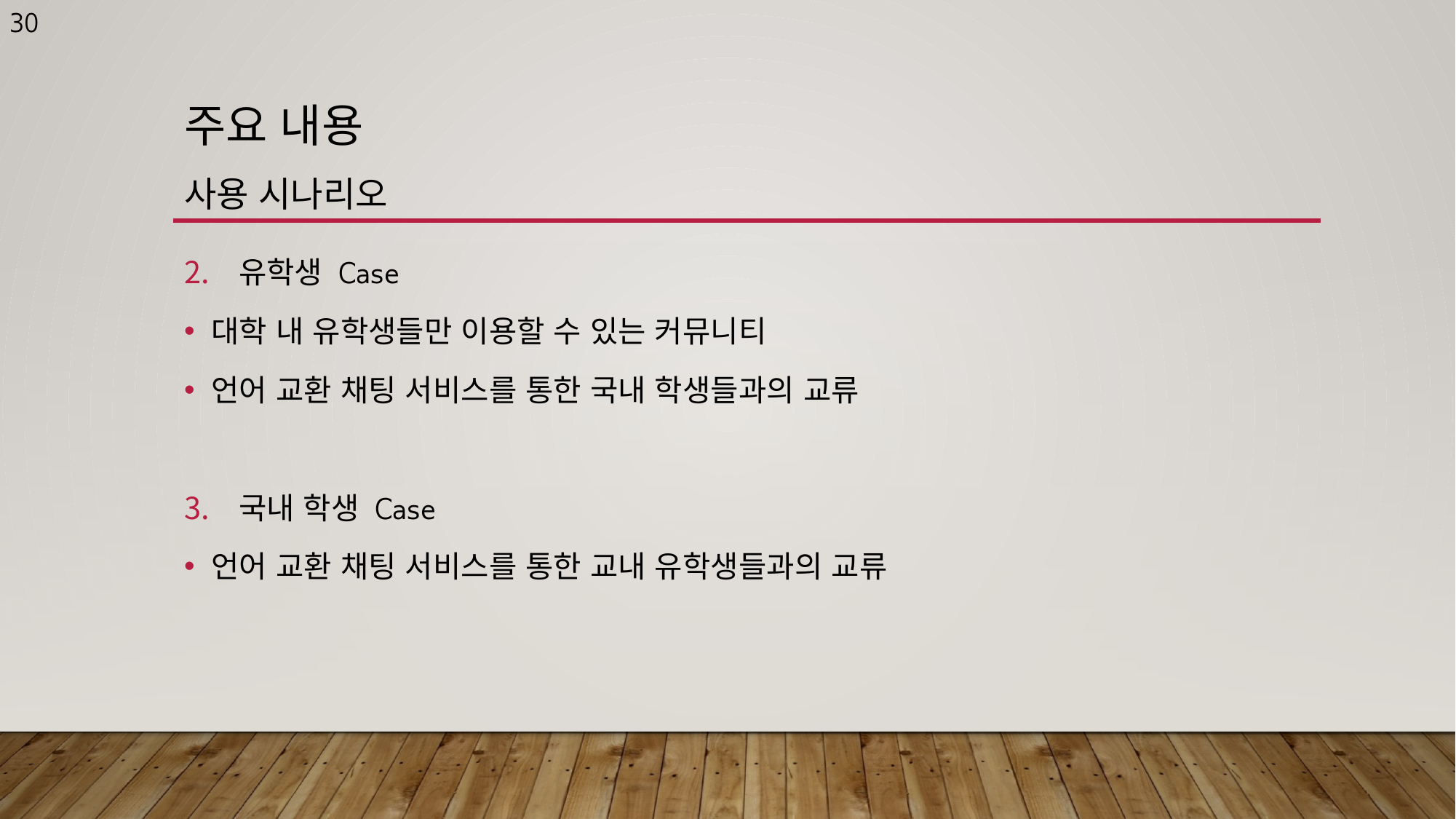

30
# 주요 내용 사용 시나리오
유학생 Case
대학 내 유학생들만 이용할 수 있는 커뮤니티
언어 교환 채팅 서비스를 통한 국내 학생들과의 교류

국내 학생 Case
언어 교환 채팅 서비스를 통한 교내 유학생들과의 교류